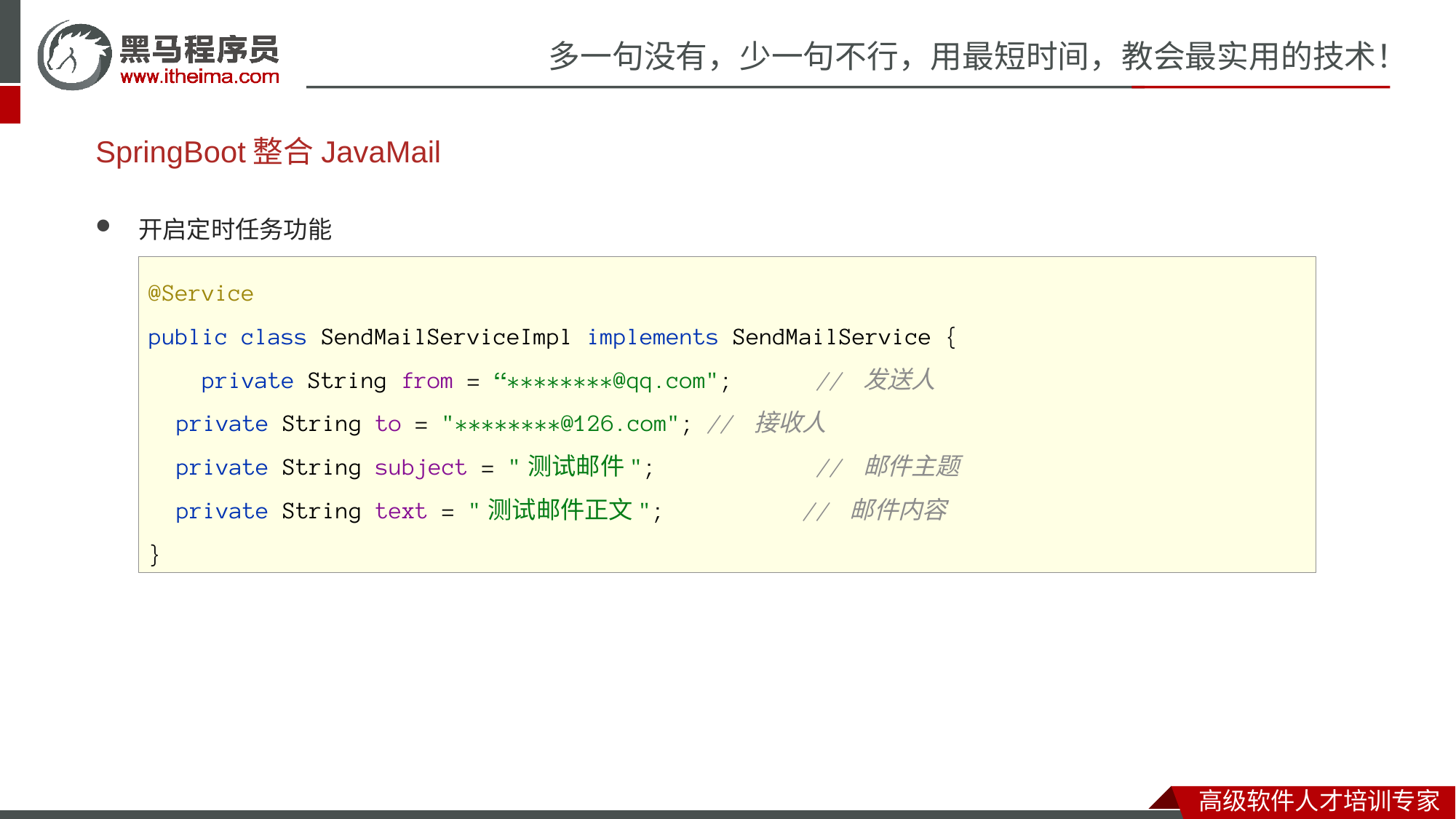

# SpringBoot整合JavaMail
开启定时任务功能
@Service
public class SendMailServiceImpl implements SendMailService {
    private String from = “********@qq.com";	 // 发送人
    private String to = "********@126.com";	 // 接收人
    private String subject = "测试邮件";		 // 邮件主题
    private String text = "测试邮件正文";	 	// 邮件内容
}